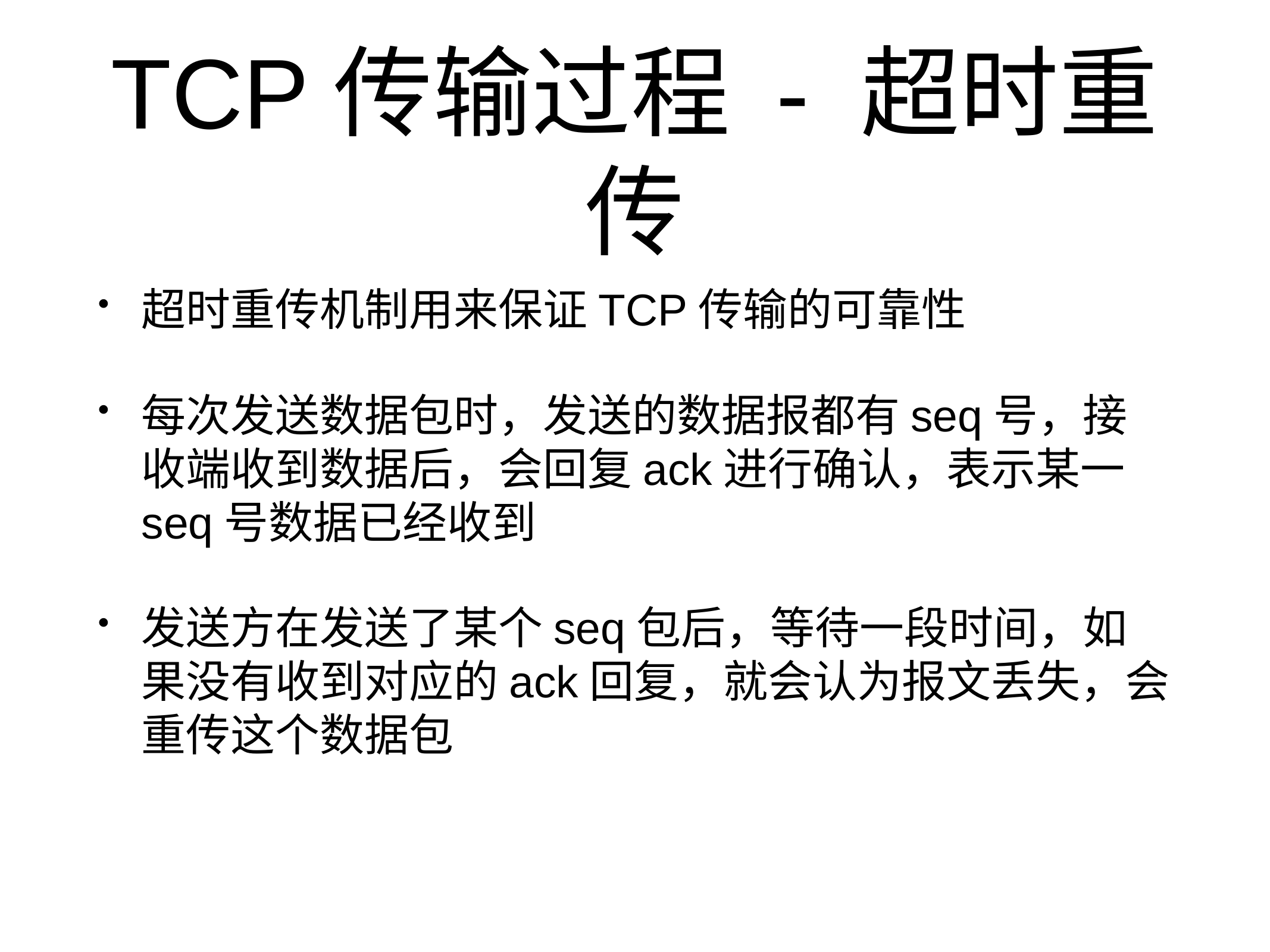

# TCP传输过程 - 超时重传
超时重传机制用来保证TCP传输的可靠性
每次发送数据包时，发送的数据报都有seq号，接收端收到数据后，会回复ack进行确认，表示某一seq号数据已经收到
发送方在发送了某个seq包后，等待一段时间，如果没有收到对应的ack回复，就会认为报文丢失，会重传这个数据包